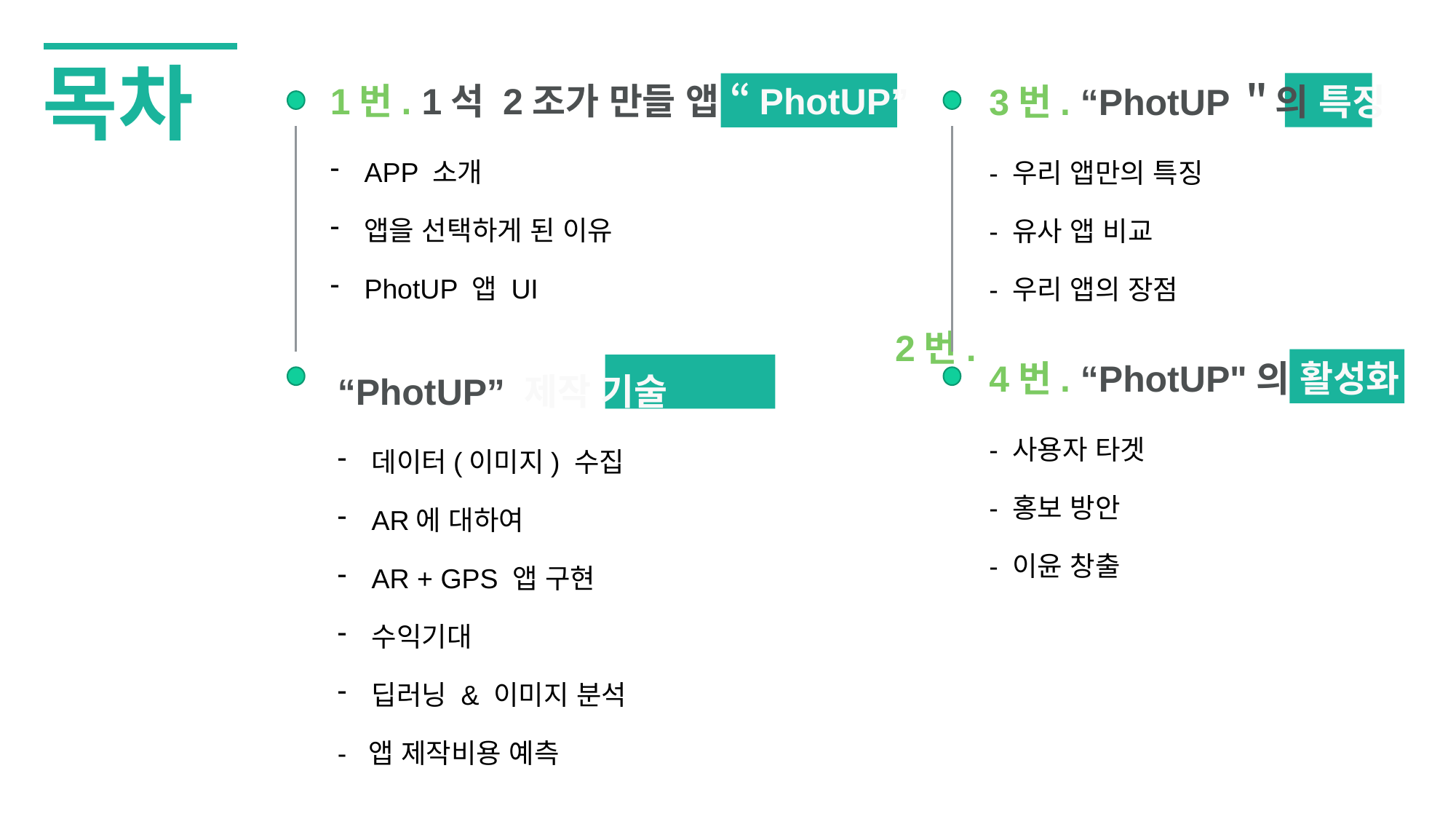

목차

1번. 1석 2조가 만들 앱 “PhotUP”

APP 소개

앱을 선택하게 된 이유

PhotUP 앱 UI

3번. “PhotUP＂의 특징

- 우리 앱만의 특징

- 유사 앱 비교

- 우리 앱의 장점

4번. “PhotUP"의 활성화

- 사용자 타겟

- 홍보 방안

- 이윤 창출

                                                                         2번. “PhotUP” 제작 기술

데이터(이미지) 수집

AR에 대하여

AR + GPS 앱 구현

수익기대

딥러닝 & 이미지 분석

-  앱 제작비용 예측